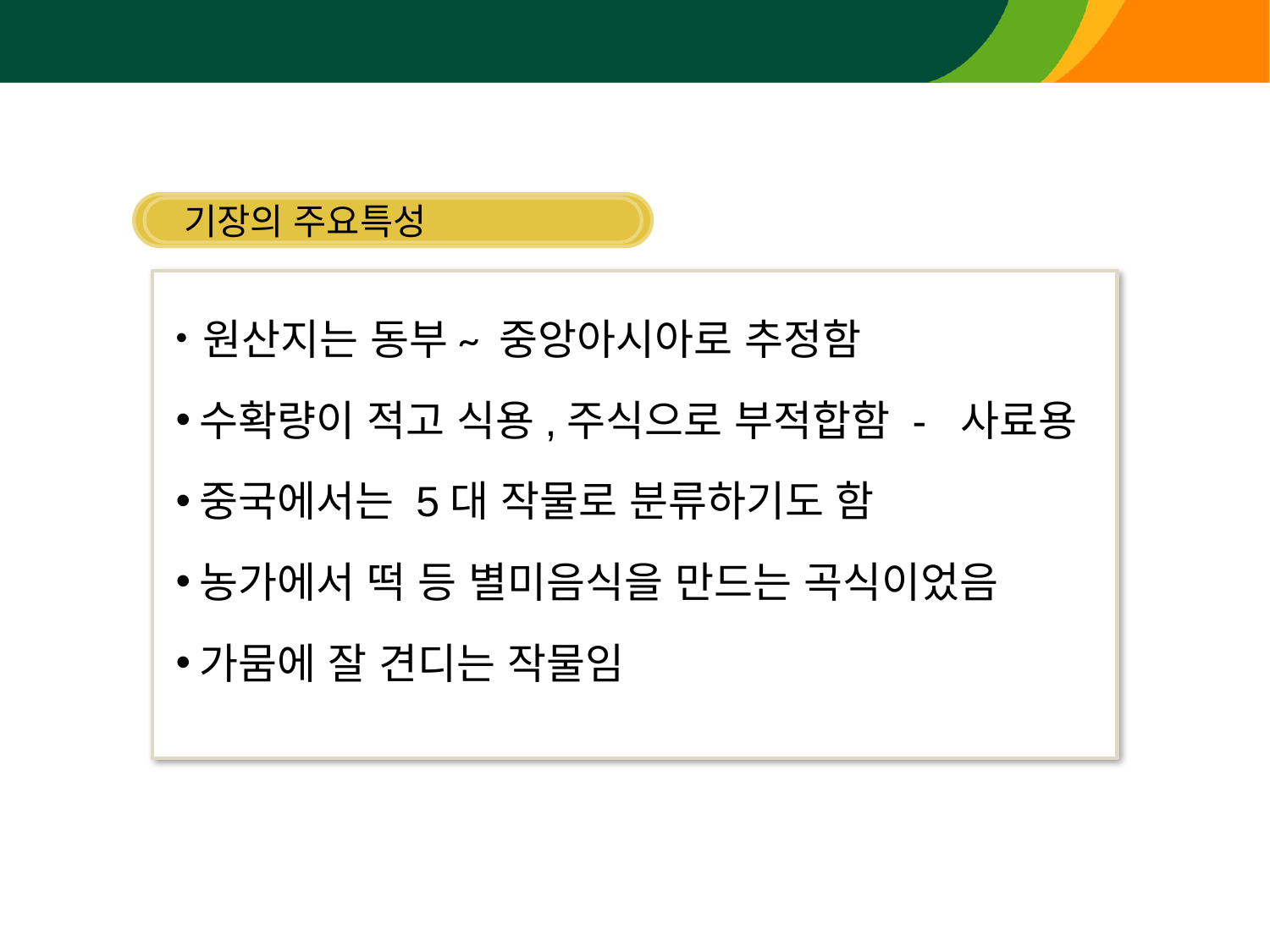

기장의 주요특성

 원산지는 동부~ 중앙아시아로 추정함
수확량이 적고 식용,주식으로 부적합함 -  사료용
중국에서는 5대 작물로 분류하기도 함
농가에서 떡 등 별미음식을 만드는 곡식이었음
가뭄에 잘 견디는 작물임